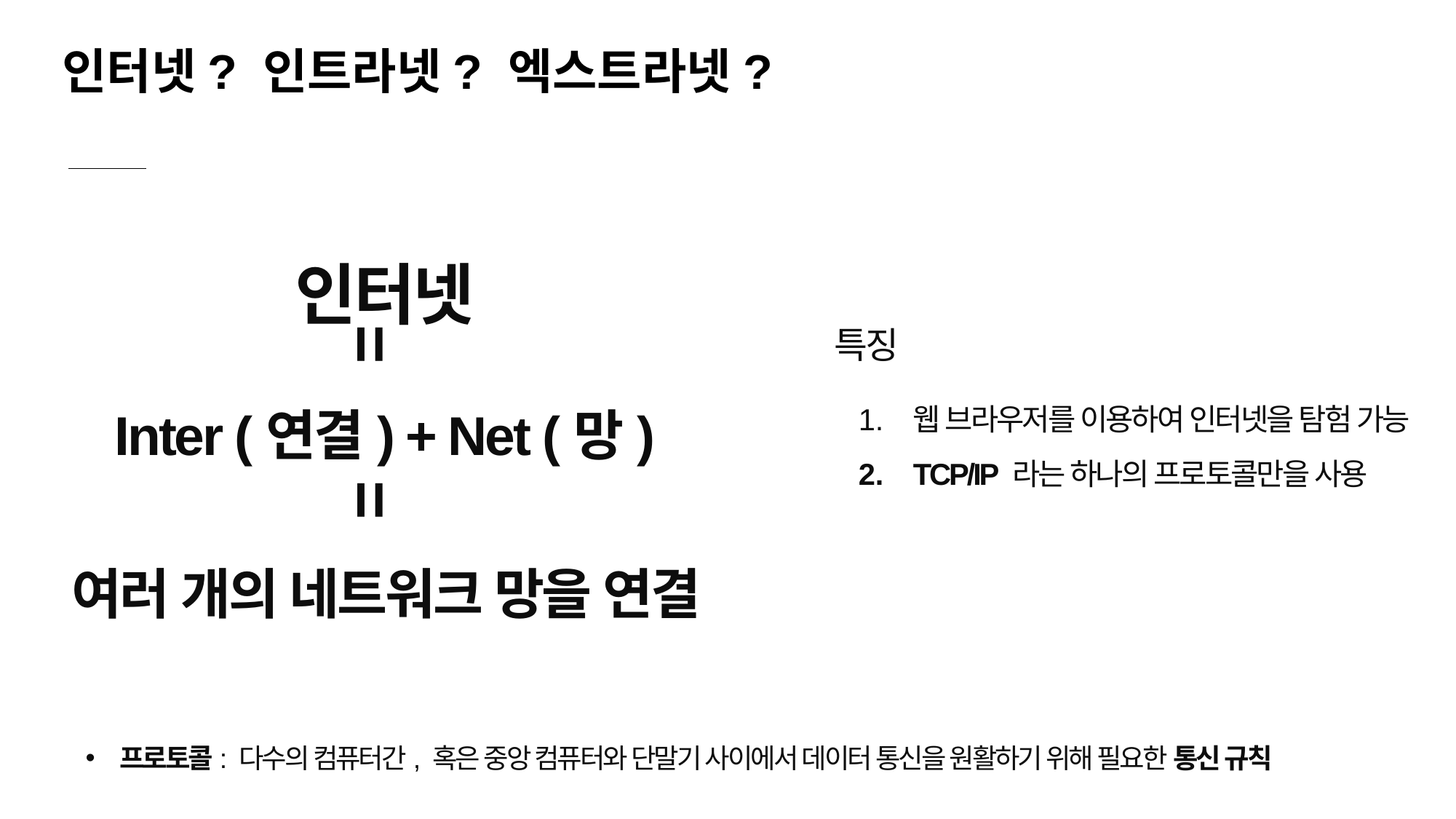

인터넷? 인트라넷? 엑스트라넷?
인터넷
=
특징
Inter (연결) + Net (망)
웹 브라우저를 이용하여 인터넷을 탐험 가능
TCP/IP 라는 하나의 프로토콜만을 사용
=
여러 개의 네트워크 망을 연결
프로토콜: 다수의 컴퓨터간, 혹은 중앙 컴퓨터와 단말기 사이에서 데이터 통신을 원활하기 위해 필요한 통신 규칙